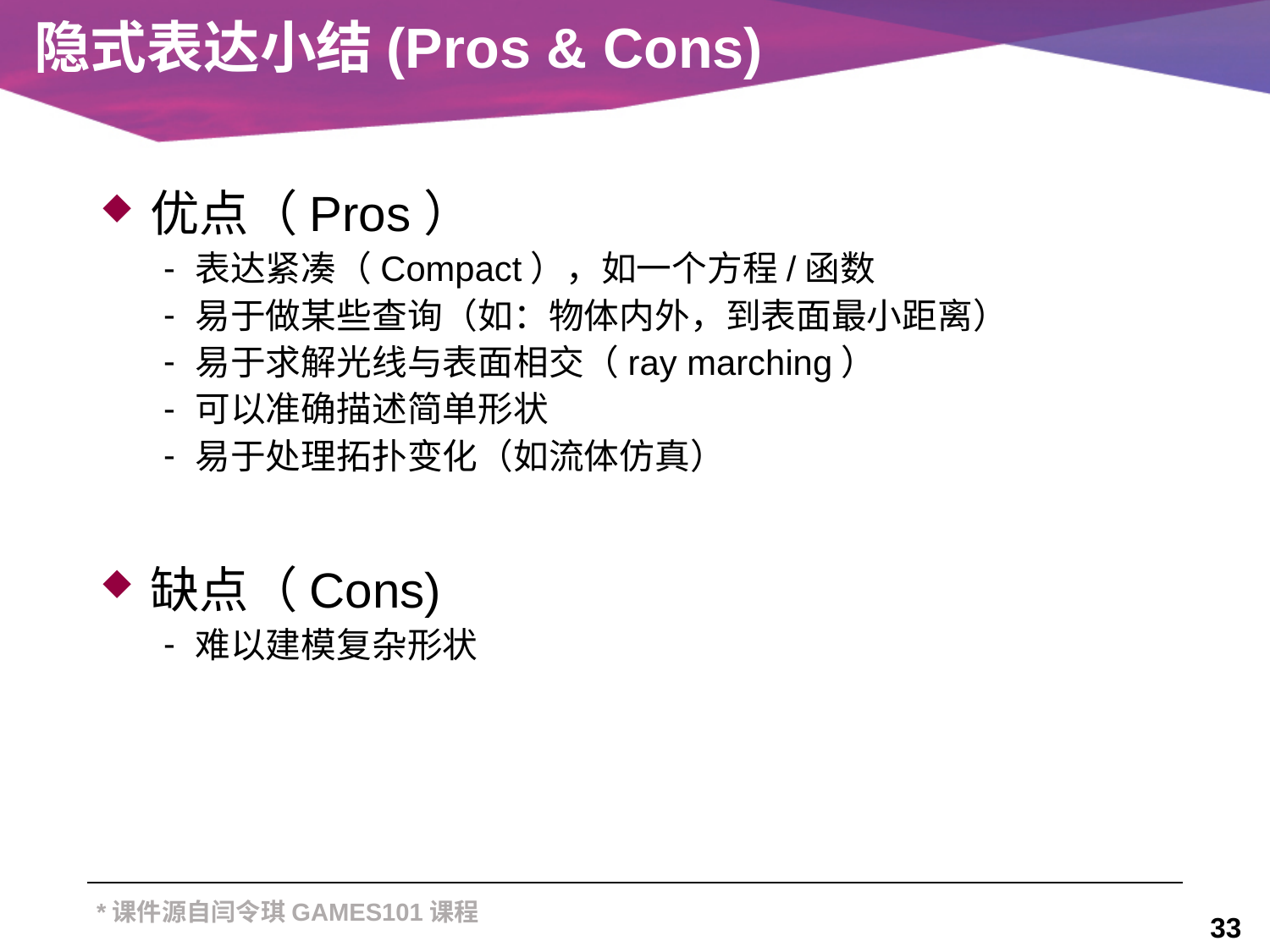

# 隐式表达小结(Pros & Cons)
优点（Pros）
表达紧凑（Compact），如一个方程/函数
易于做某些查询（如：物体内外，到表面最小距离）
易于求解光线与表面相交（ray marching）
可以准确描述简单形状
易于处理拓扑变化（如流体仿真）

缺点（Cons)
难以建模复杂形状
33